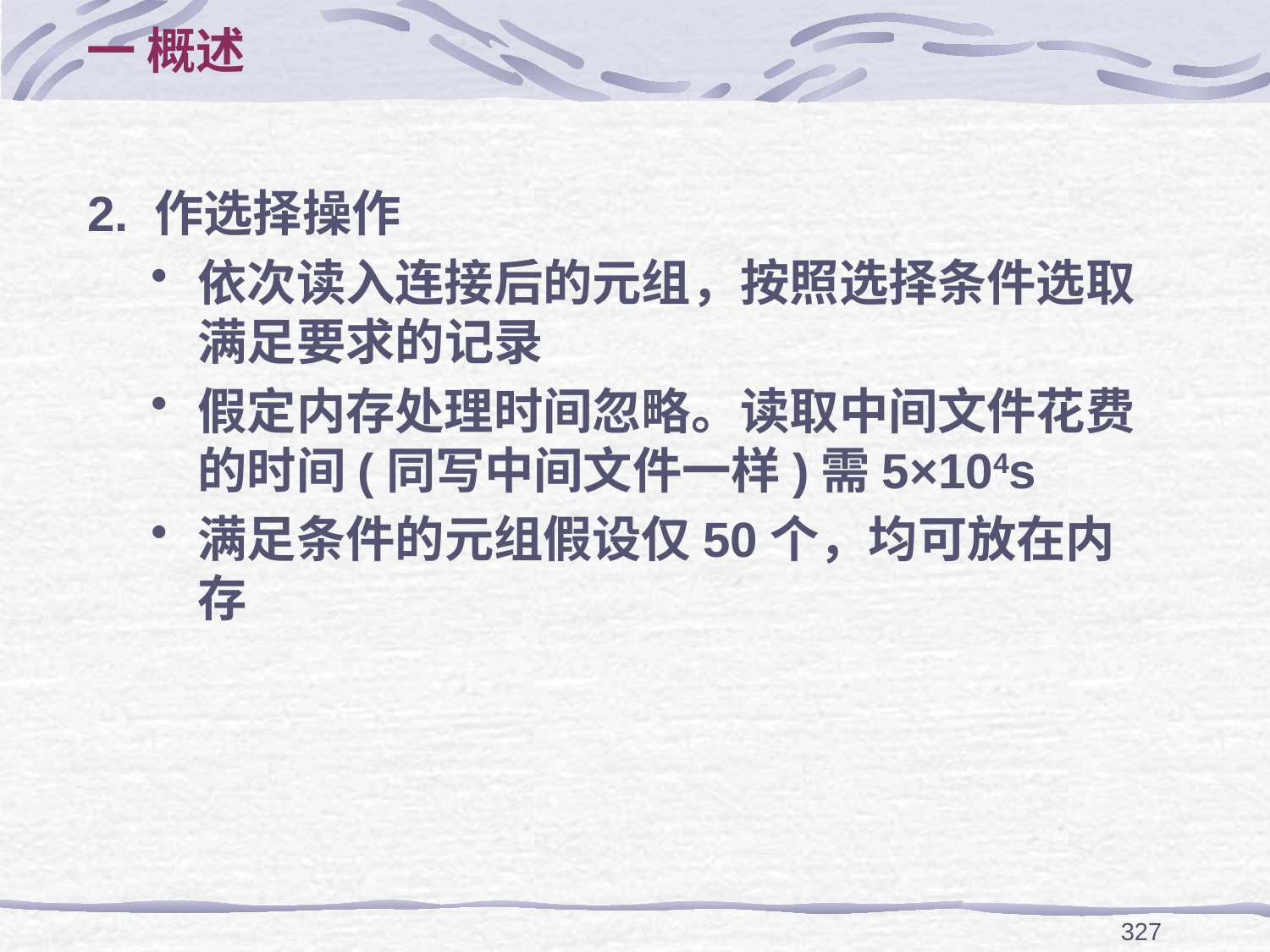

# 一 概述
2. 作选择操作
依次读入连接后的元组，按照选择条件选取满足要求的记录
假定内存处理时间忽略。读取中间文件花费的时间(同写中间文件一样)需5×104s
满足条件的元组假设仅50个，均可放在内存
327